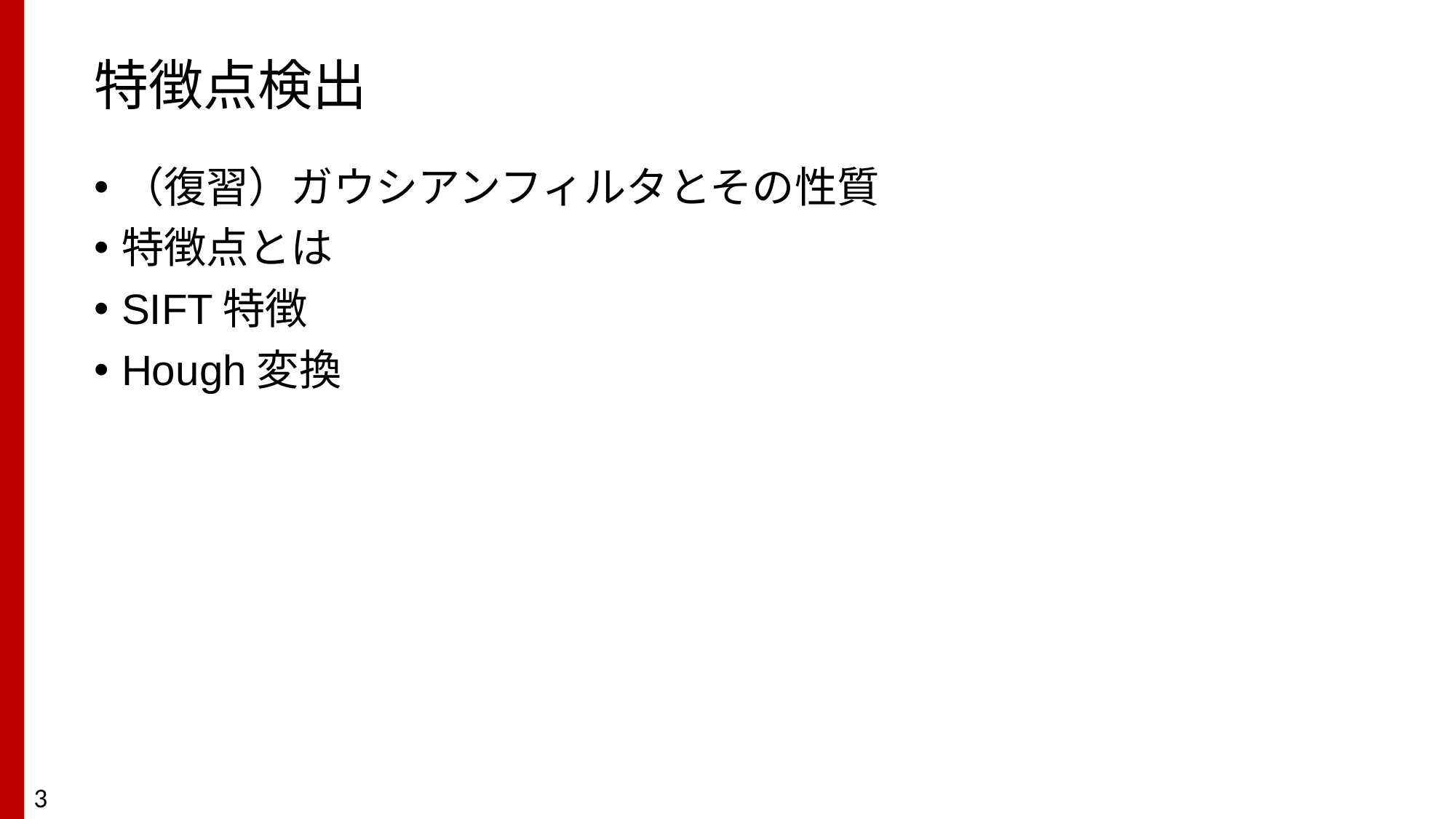

# 特徴点検出
（復習）ガウシアンフィルタとその性質
特徴点とは
SIFT特徴
Hough変換
3